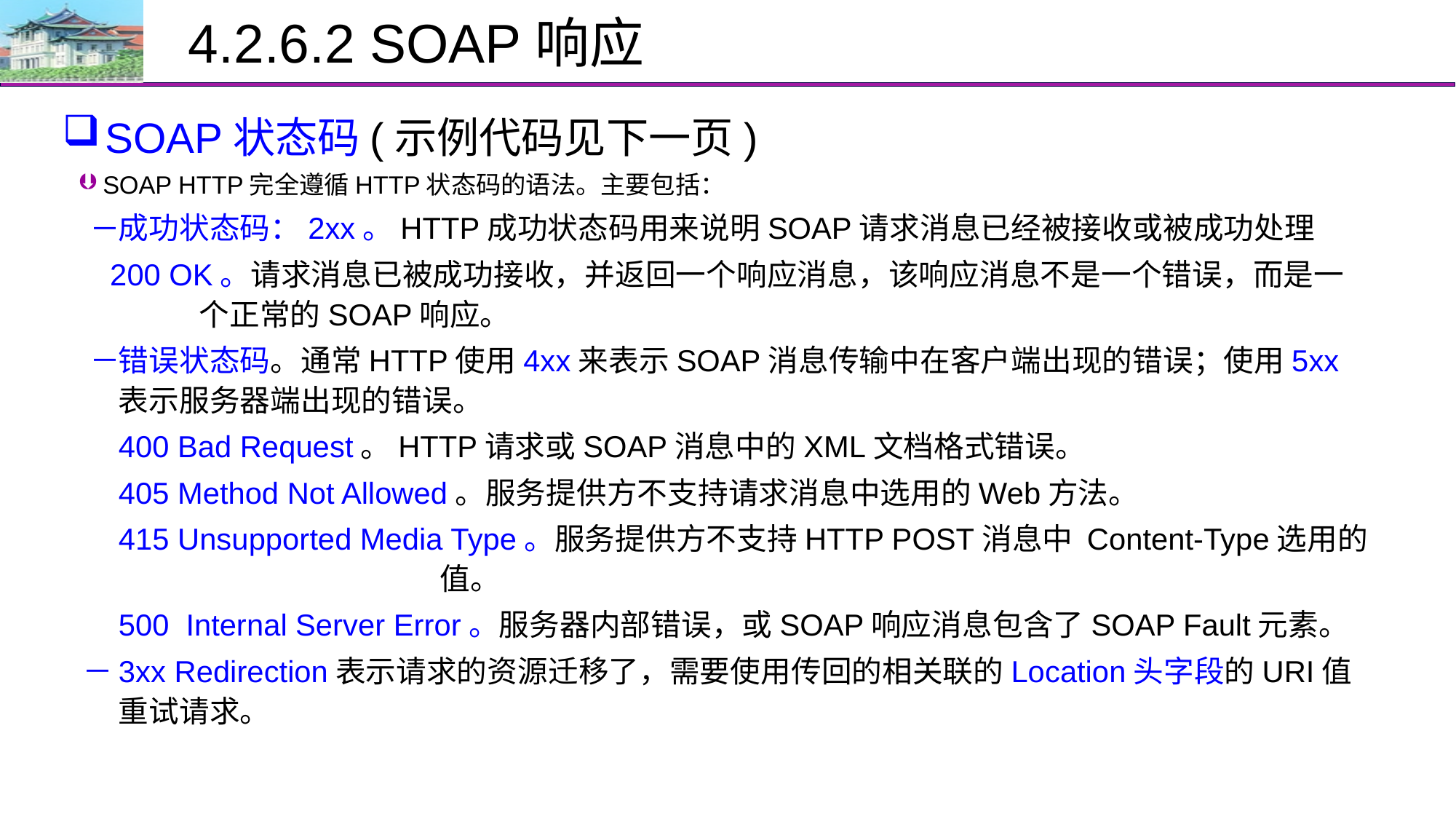

# 4.2.6.2 SOAP响应
SOAP状态码(示例代码见下一页)
SOAP HTTP完全遵循HTTP状态码的语法。主要包括：
成功状态码：2xx。HTTP成功状态码用来说明SOAP请求消息已经被接收或被成功处理
200 OK。请求消息已被成功接收，并返回一个响应消息，该响应消息不是一个错误，而是一个正常的SOAP响应。
错误状态码。通常HTTP使用4xx来表示SOAP消息传输中在客户端出现的错误；使用5xx表示服务器端出现的错误。
400 Bad Request。HTTP请求或SOAP消息中的XML文档格式错误。
405 Method Not Allowed。服务提供方不支持请求消息中选用的Web方法。
415 Unsupported Media Type。服务提供方不支持HTTP POST消息中 Content-Type选用的值。
500  Internal Server Error。服务器内部错误，或SOAP响应消息包含了SOAP Fault元素。
3xx Redirection表示请求的资源迁移了，需要使用传回的相关联的Location头字段的URI值重试请求。